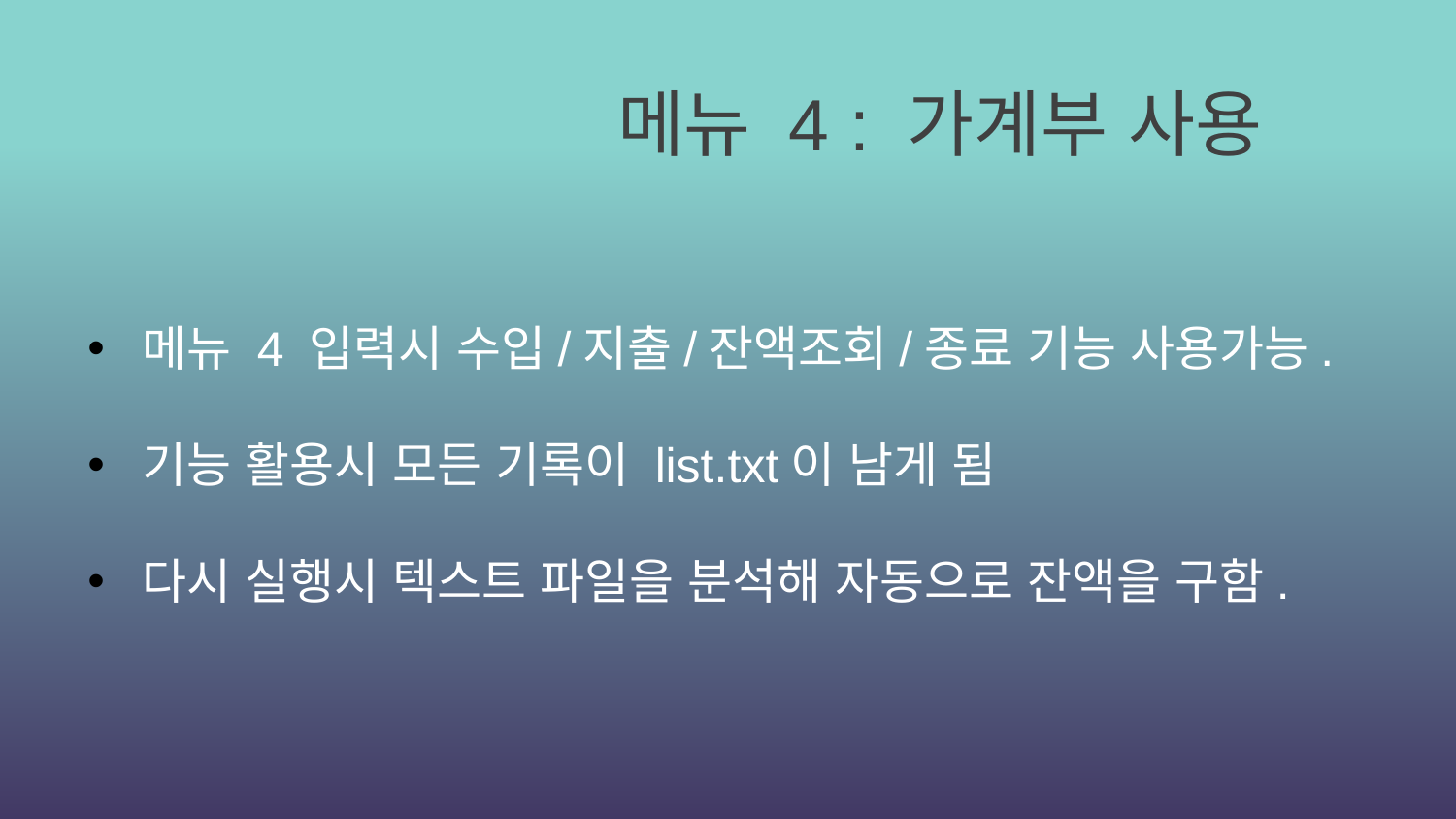

메뉴 4 : 가계부 사용
메뉴 4 입력시 수입/지출/잔액조회/종료 기능 사용가능.

기능 활용시 모든 기록이 list.txt이 남게 됨

다시 실행시 텍스트 파일을 분석해 자동으로 잔액을 구함.